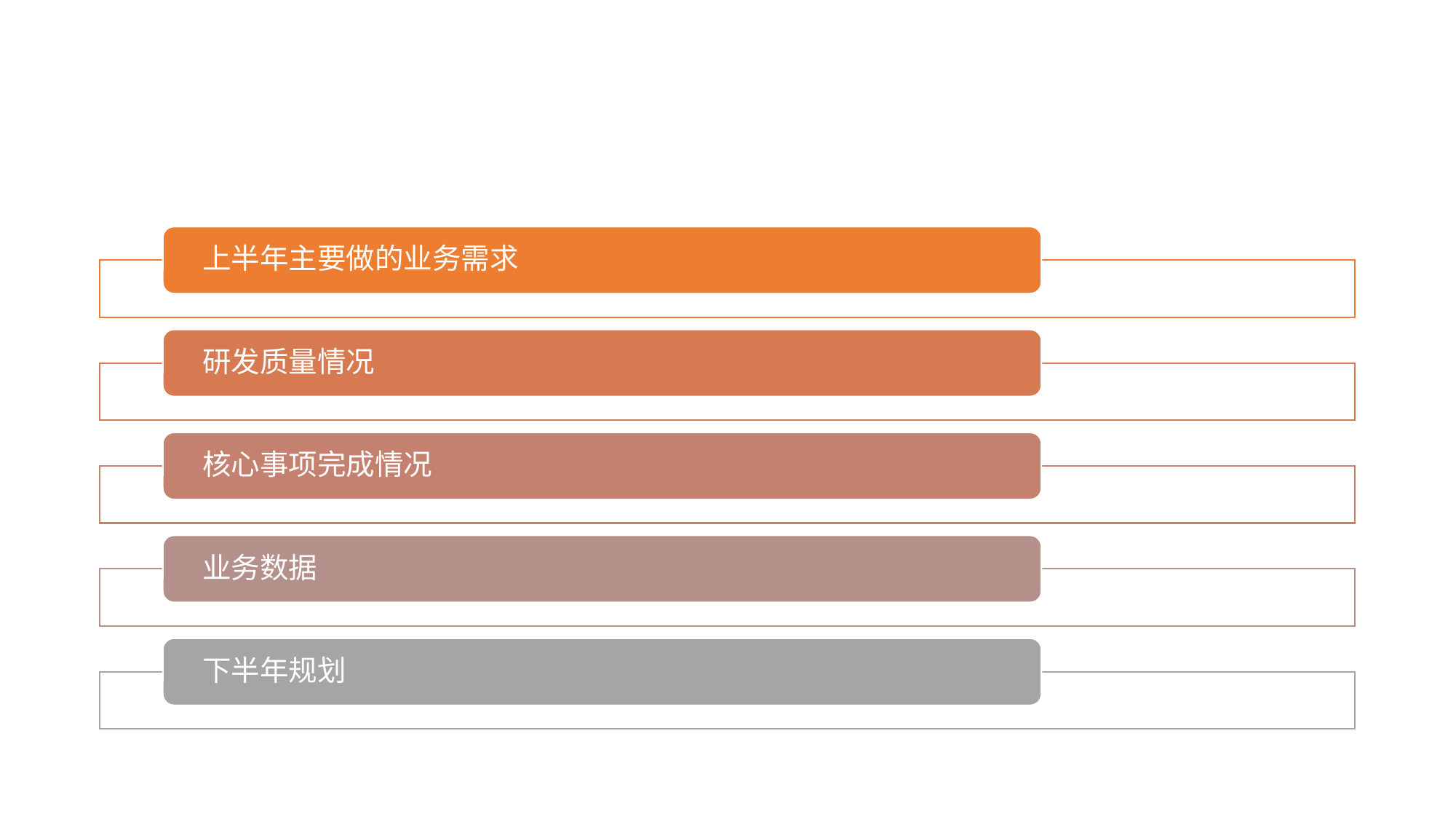

#
上半年主要做的业务需求
研发质量情况
核心事项完成情况
业务数据
下半年规划